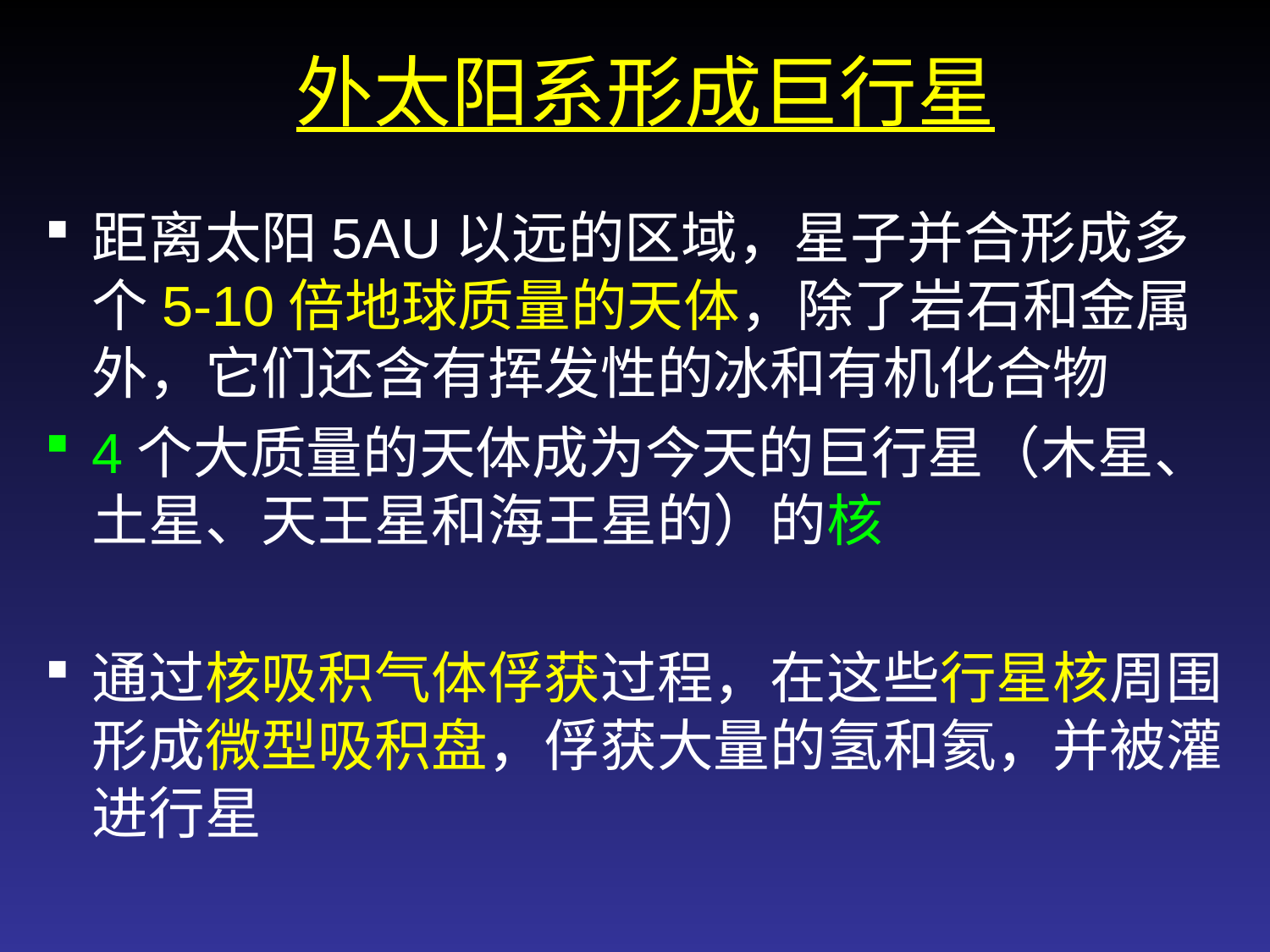

外太阳系形成巨行星
距离太阳5AU以远的区域，星子并合形成多个5-10倍地球质量的天体，除了岩石和金属外，它们还含有挥发性的冰和有机化合物
4个大质量的天体成为今天的巨行星（木星、土星、天王星和海王星的）的核

通过核吸积气体俘获过程，在这些行星核周围形成微型吸积盘，俘获大量的氢和氦，并被灌进行星